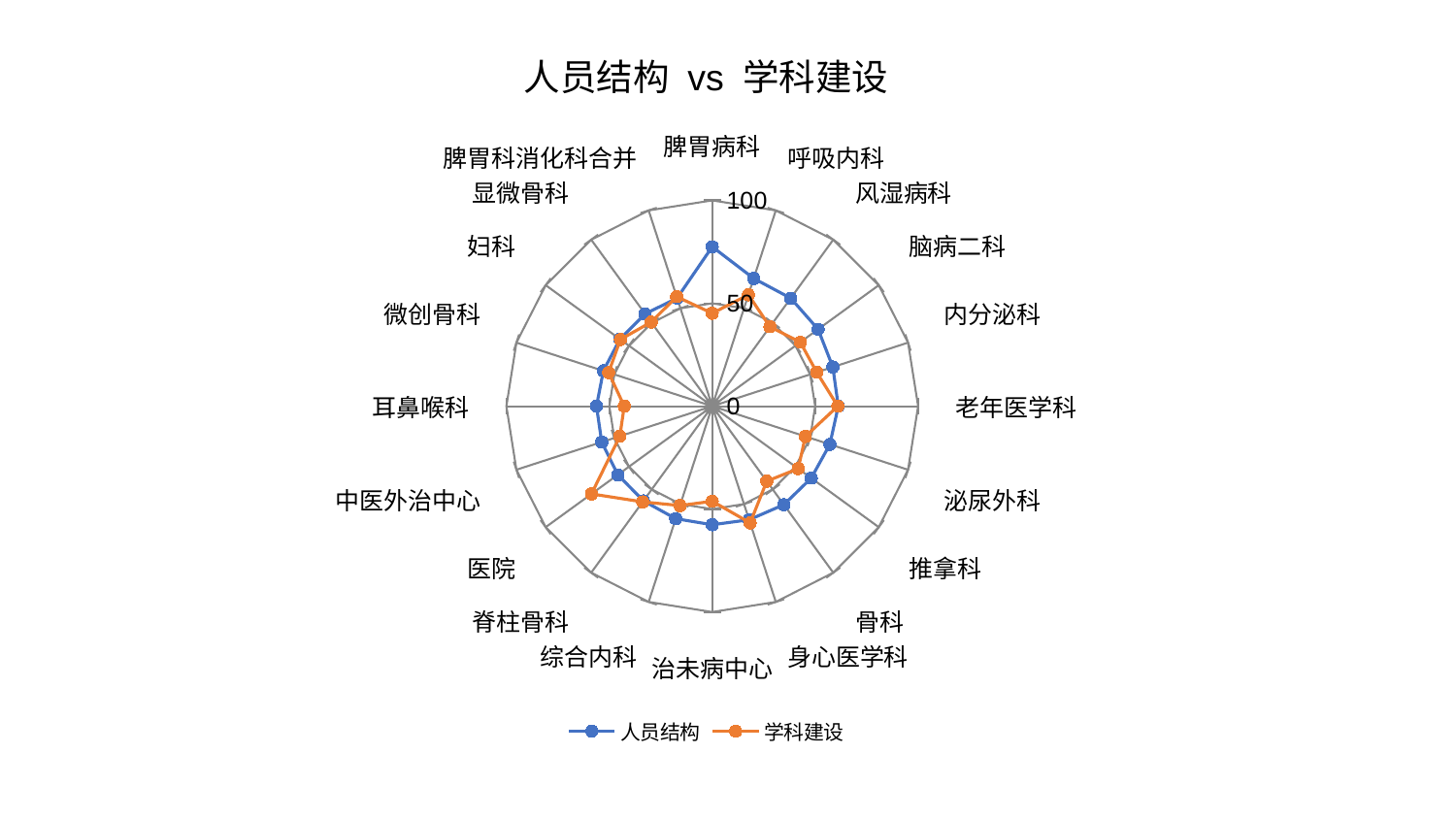

### Chart: 人员结构 vs 学科建设

| Category | 人员结构 | 学科建设 |
|---|---|---|
| 脾胃病科 | 77.46328253721036 | 45.140141185286794 |
| 呼吸内科 | 65.25144232049696 | 56.91085503356451 |
| 风湿病科 | 64.8673461326679 | 47.71975156291374 |
| 脑病二科 | 63.57143748218535 | 52.899124386118594 |
| 内分泌科 | 61.612689459017616 | 53.369046320097425 |
| 老年医学科 | 61.233123093266435 | 60.992028575827064 |
| 泌尿外科 | 60.080514166675826 | 47.586450040554745 |
| 推拿科 | 59.451526733401245 | 51.626323693367986 |
| 骨科 | 59.17044824899634 | 45.0618892050786 |
| 身心医学科 | 58.04216328679877 | 59.65029310593578 |
| 治未病中心 | 57.624983258916174 | 46.20932801364208 |
| 综合内科 | 57.48295082048337 | 50.772696722528565 |
| 脊柱骨科 | 56.8677690446413 | 57.50011830303458 |
| 医院 | 56.70336992574875 | 72.51864463555009 |
| 中医外治中心 | 56.44179545626242 | 47.21251362904904 |
| 耳鼻喉科 | 56.208842106741784 | 42.7373626459534 |
| 微创骨科 | 55.60411228853651 | 52.940195291921256 |
| 妇科 | 55.44203059341581 | 55.13651835263086 |
| 显微骨科 | 55.42880950543406 | 50.50692599911658 |
| 脾胃科消化科合并 | 55.23761128489996 | 55.963434913508536 |
45